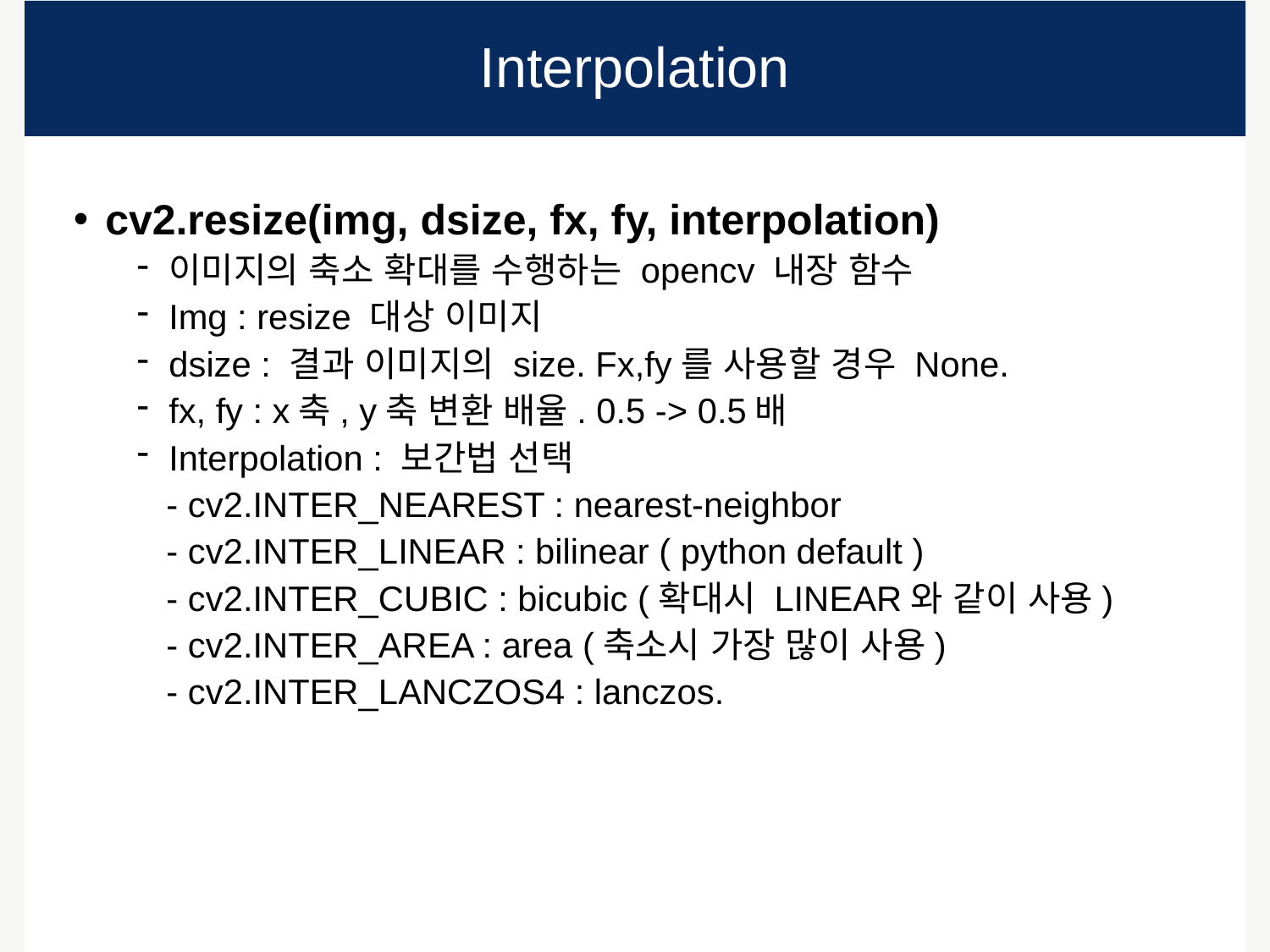

# Interpolation
cv2.resize(img, dsize, fx, fy, interpolation)
이미지의 축소 확대를 수행하는 opencv 내장 함수
Img : resize 대상 이미지
dsize : 결과 이미지의 size. Fx,fy를 사용할 경우 None.
fx, fy : x축, y축 변환 배율. 0.5 -> 0.5배
Interpolation : 보간법 선택
   - cv2.INTER_NEAREST : nearest-neighbor
   - cv2.INTER_LINEAR : bilinear ( python default )
   - cv2.INTER_CUBIC : bicubic (확대시 LINEAR와 같이 사용)
   - cv2.INTER_AREA : area (축소시 가장 많이 사용)
   - cv2.INTER_LANCZOS4 : lanczos.